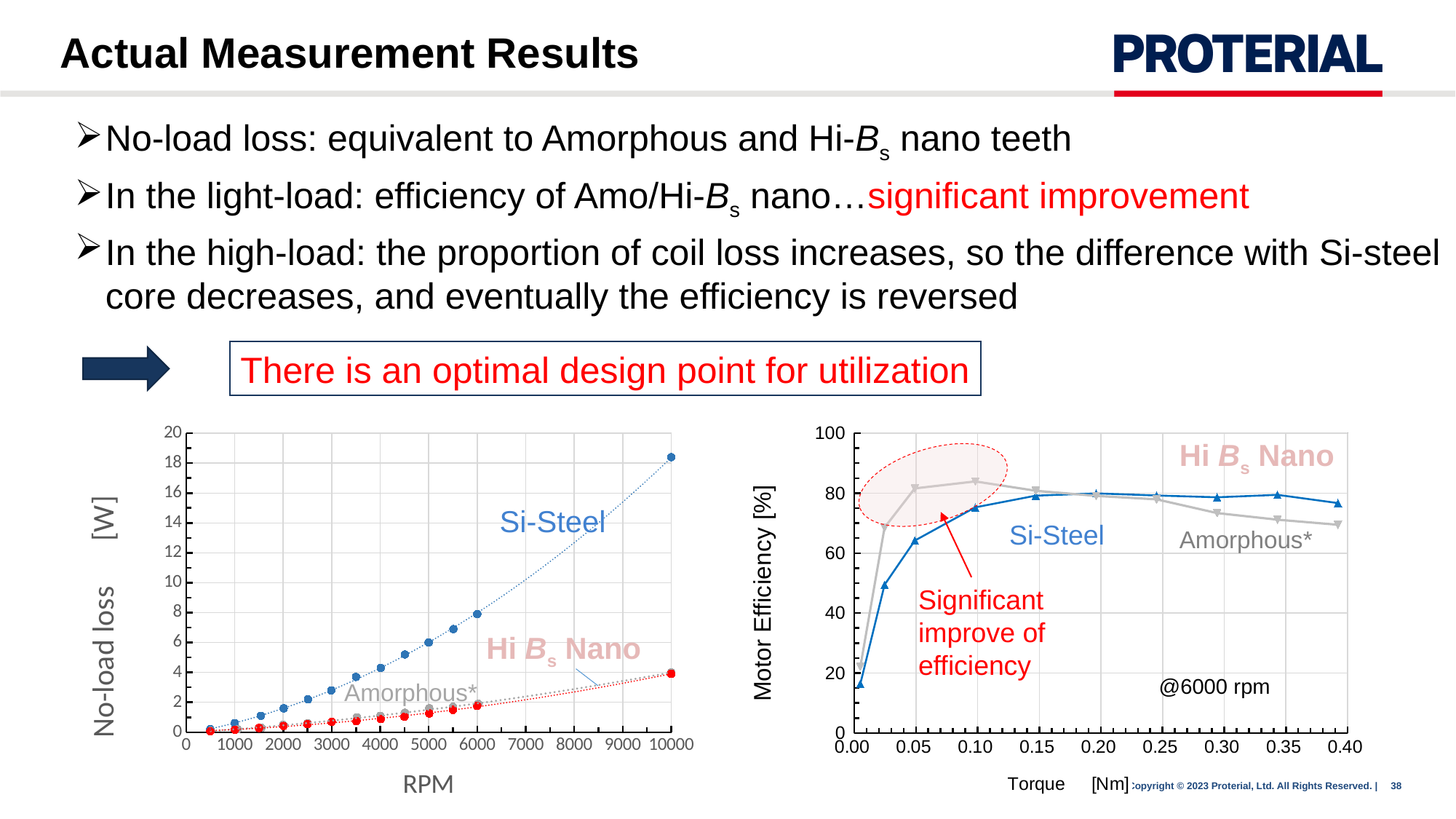

# Actual Measurement Results
No-load loss: equivalent to Amorphous and Hi-Bs nano teeth
In the light-load: efficiency of Amo/Hi-Bs nano…significant improvement
In the high-load: the proportion of coil loss increases, so the difference with Si-steel core decreases, and eventually the efficiency is reversed
There is an optimal design point for utilization

### Chart

| Category | 高Bsナノ結晶16P | アモルファス16P | 電磁鋼板16P |
|---|---|---|---|

### Chart

| Category | 高Bsナノ結晶機(16P) | アモルファス機(16P) | 電磁鋼板機(16P) |
|---|---|---|---|
Hi Bs Nano

Si-Steel
Si-Steel
Amorphous*
Significant improve of efficiency
Hi Bs Nano
@6000 rpm
Amorphous*